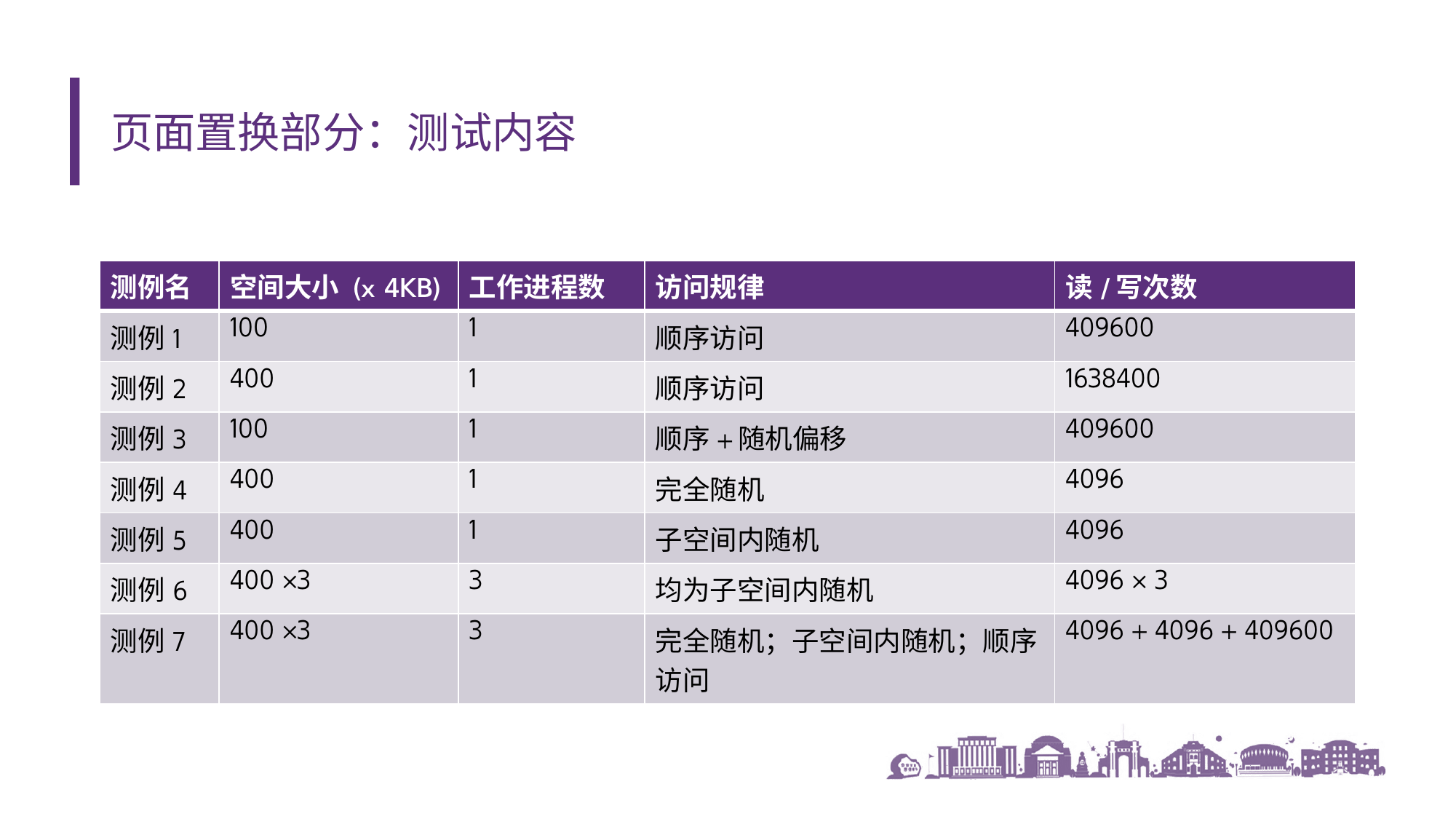

# 页面置换部分：测试内容
| 测例名 | 空间大小 (x 4KB) | 工作进程数 | 访问规律 | 读/写次数 |
| --- | --- | --- | --- | --- |
| 测例1 | 100 | 1 | 顺序访问 | 409600 |
| 测例2 | 400 | 1 | 顺序访问 | 1638400 |
| 测例3 | 100 | 1 | 顺序+随机偏移 | 409600 |
| 测例4 | 400 | 1 | 完全随机 | 4096 |
| 测例5 | 400 | 1 | 子空间内随机 | 4096 |
| 测例6 | 400 ×3 | 3 | 均为子空间内随机 | 4096 × 3 |
| 测例7 | 400 ×3 | 3 | 完全随机；子空间内随机；顺序访问 | 4096 + 4096 + 409600 |